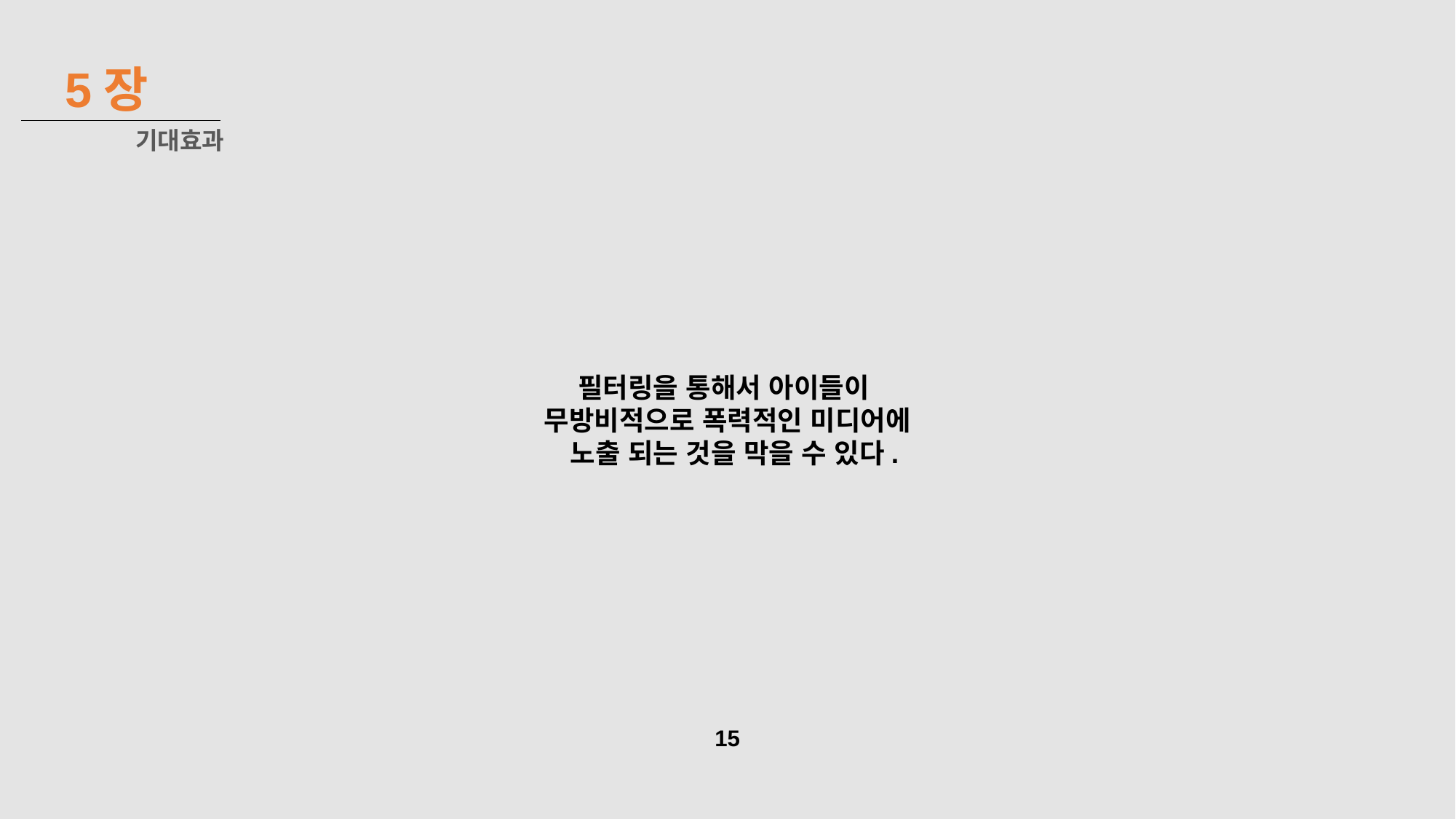

5장
기대효과
필터링을 통해서 아이들이
무방비적으로 폭력적인 미디어에
 노출 되는 것을 막을 수 있다.
15